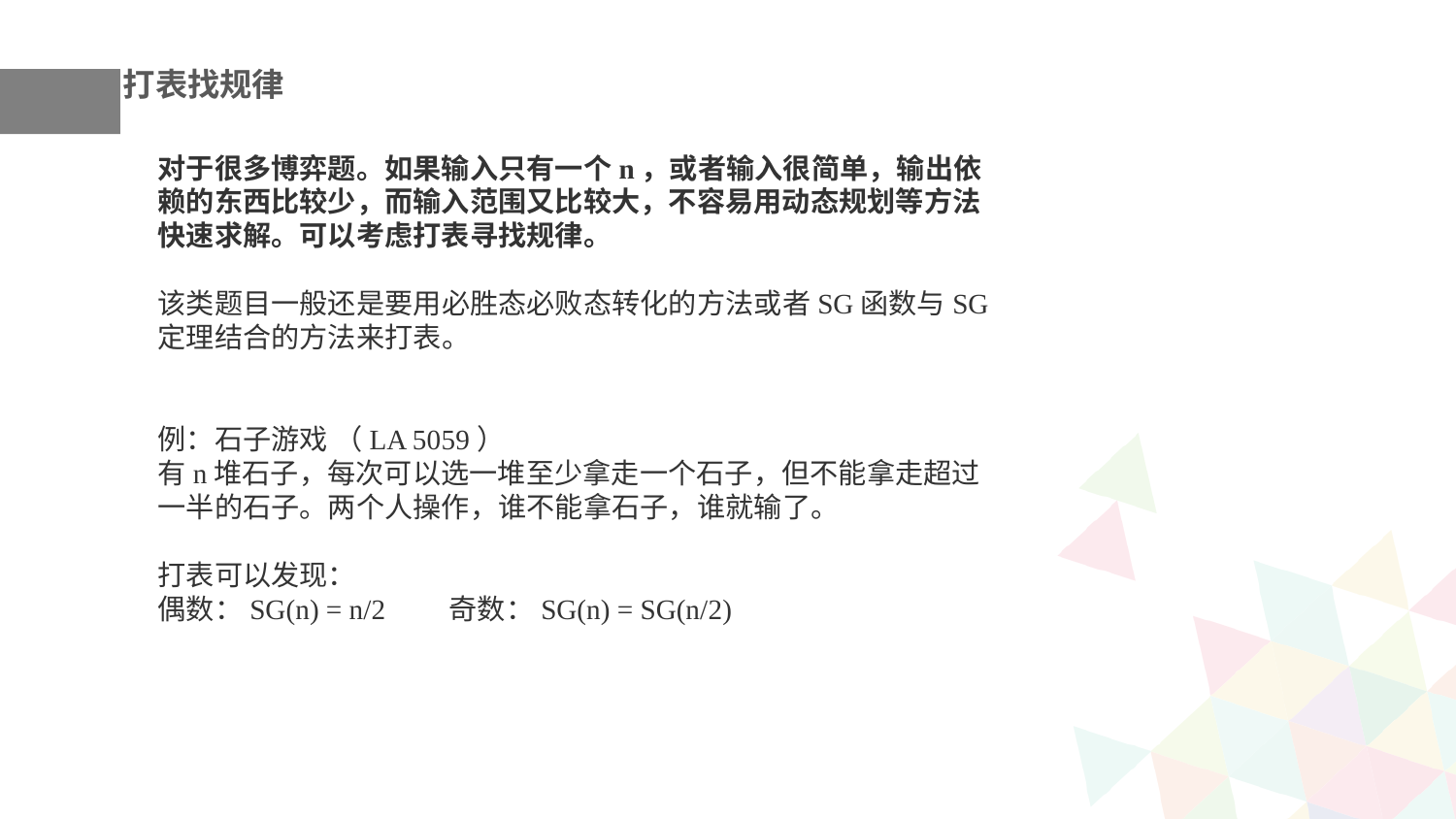

打表找规律

对于很多博弈题。如果输入只有一个n，或者输入很简单，输出依赖的东西比较少，而输入范围又比较大，不容易用动态规划等方法快速求解。可以考虑打表寻找规律。

该类题目一般还是要用必胜态必败态转化的方法或者SG函数与SG定理结合的方法来打表。

例：石子游戏 （LA 5059）
有n堆石子，每次可以选一堆至少拿走一个石子，但不能拿走超过一半的石子。两个人操作，谁不能拿石子，谁就输了。

打表可以发现：
偶数：SG(n) = n/2	奇数：SG(n) = SG(n/2)